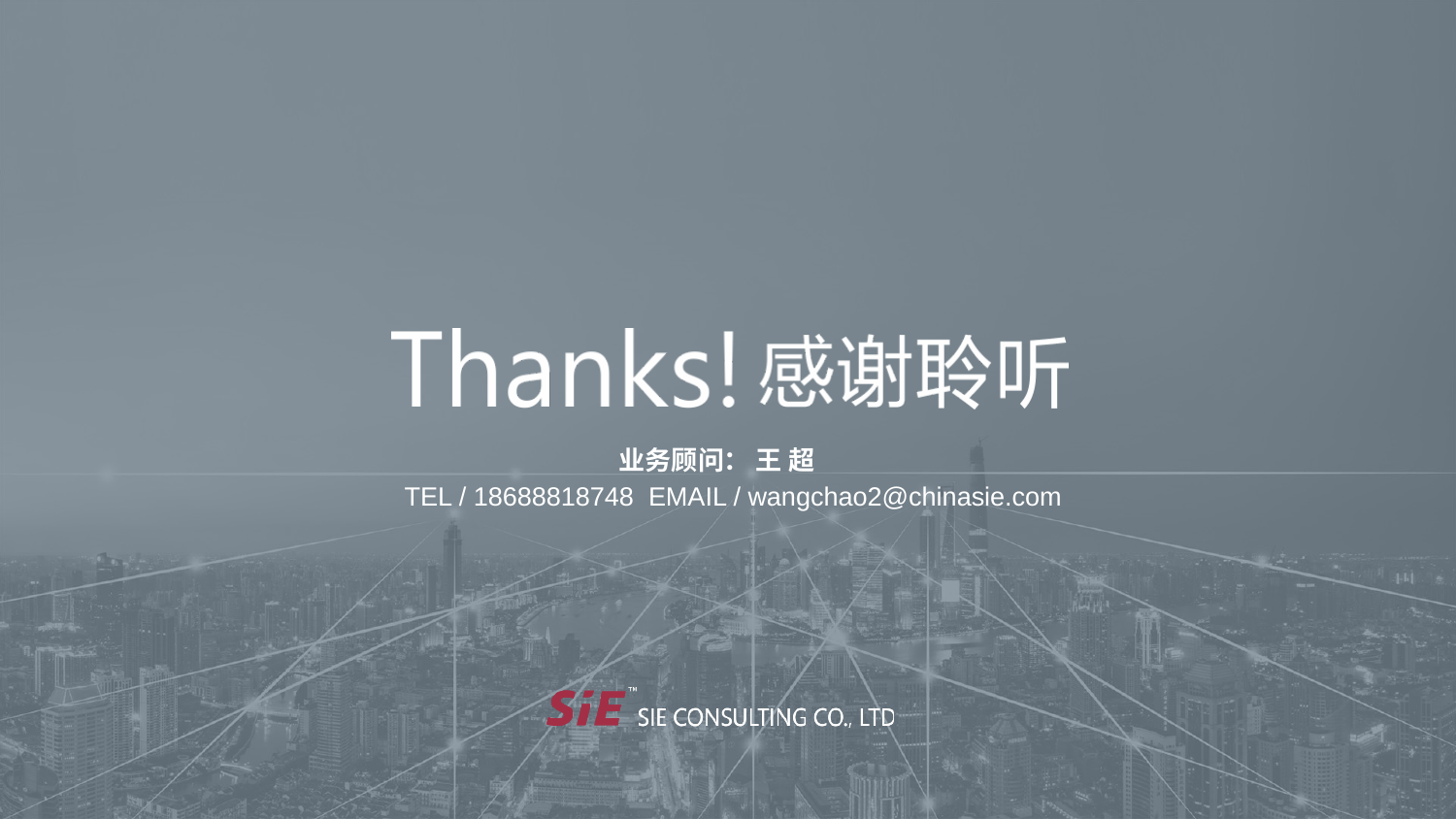

业务顾问： 王 超
 TEL / 18688818748  EMAIL / wangchao2@chinasie.com